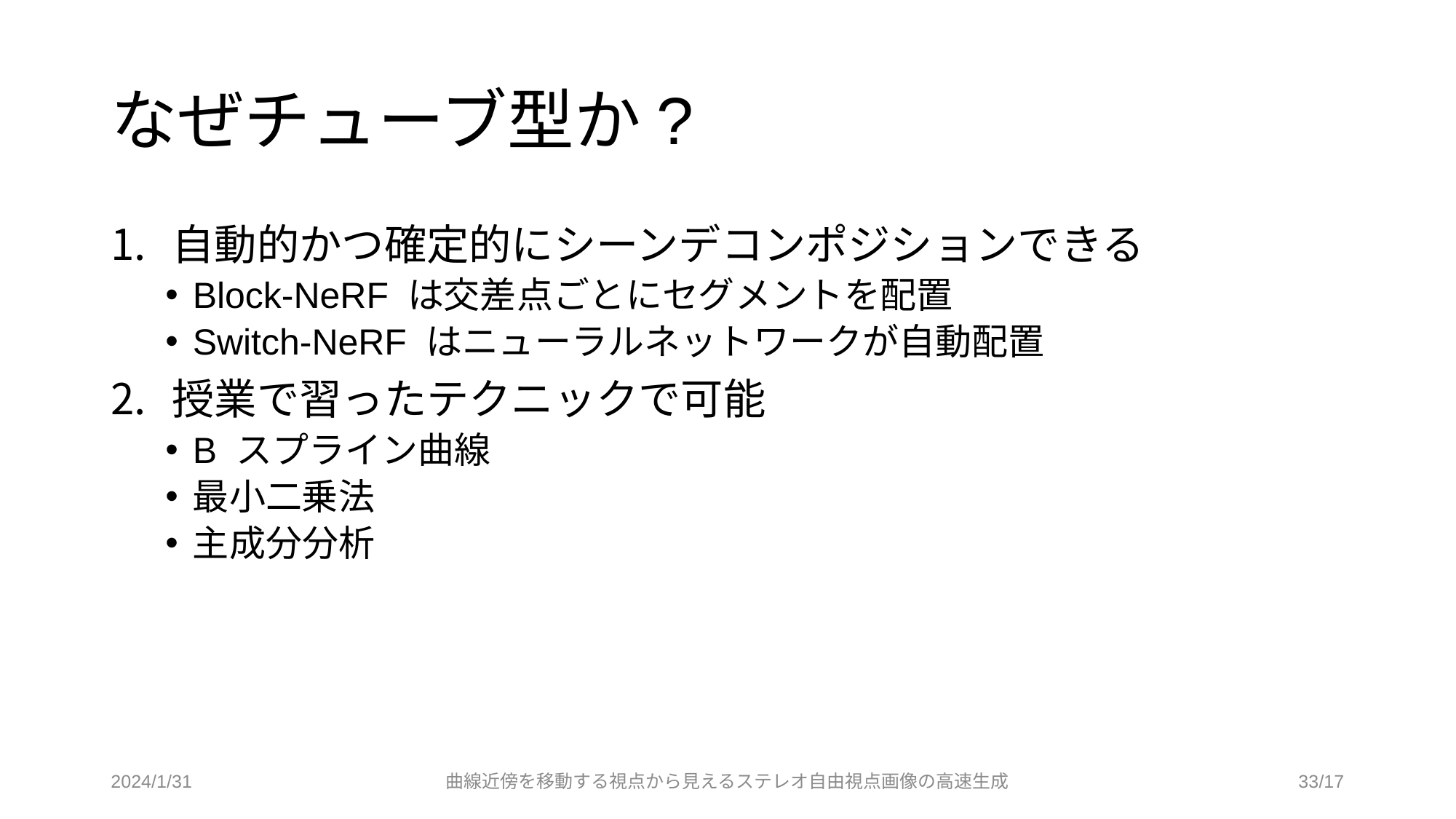

# なぜチューブ型か?
自動的かつ確定的にシーンデコンポジションできる
Block-NeRF は交差点ごとにセグメントを配置
Switch-NeRF はニューラルネットワークが自動配置
授業で習ったテクニックで可能
B スプライン曲線
最小二乗法
主成分分析
2024/1/31
曲線近傍を移動する視点から見えるステレオ自由視点画像の高速生成
33/17